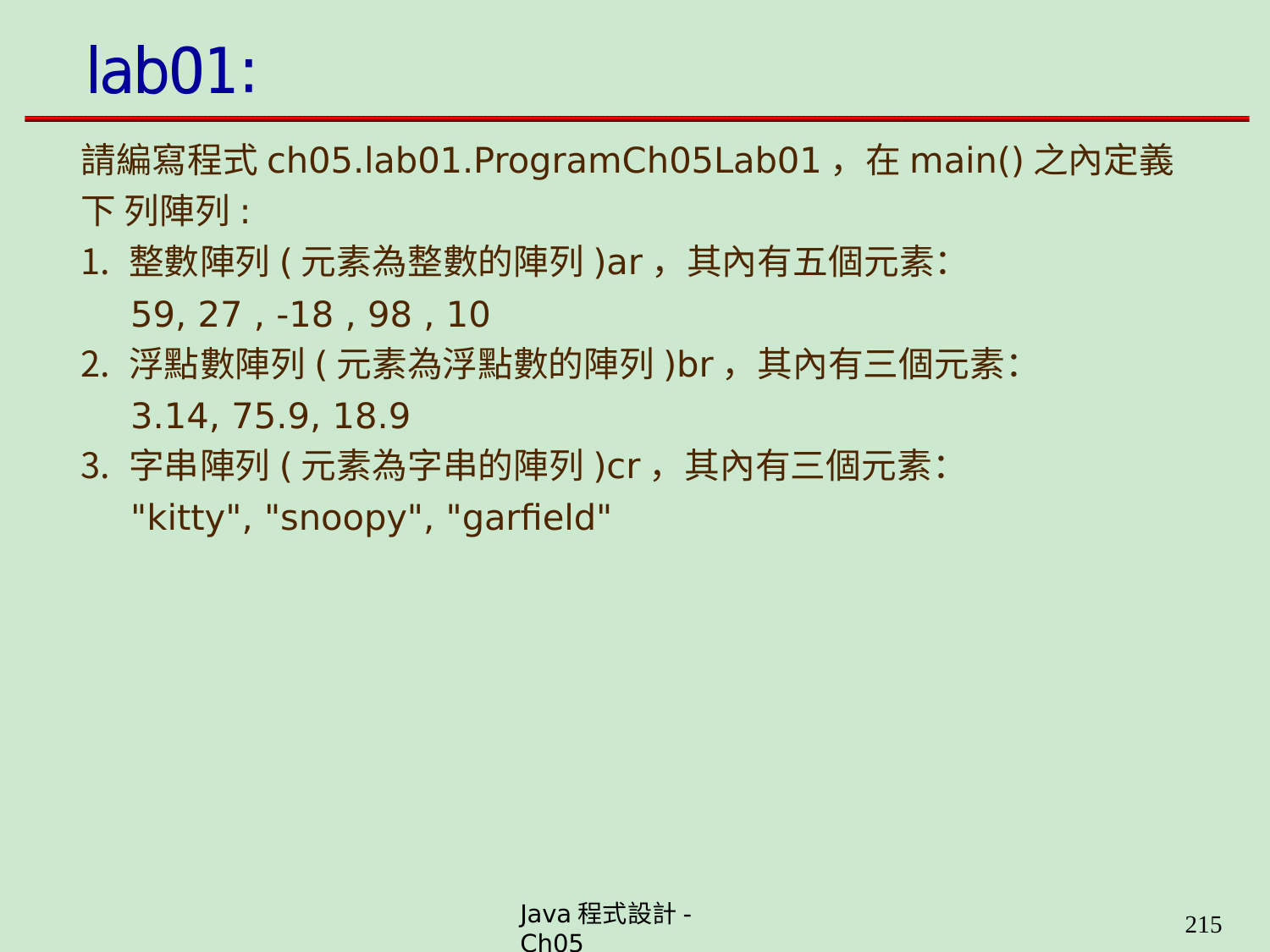

# lab01:
請編寫程式ch05.lab01.ProgramCh05Lab01，在main()之內定義下 列陣列:
整數陣列(元素為整數的陣列)ar，其內有五個元素：
59, 27 , -18 , 98 , 10
浮點數陣列(元素為浮點數的陣列)br，其內有三個元素：
3.14, 75.9, 18.9
字串陣列(元素為字串的陣列)cr，其內有三個元素：
"kitty", "snoopy", "garfield"
Java程式設計-Ch05
215